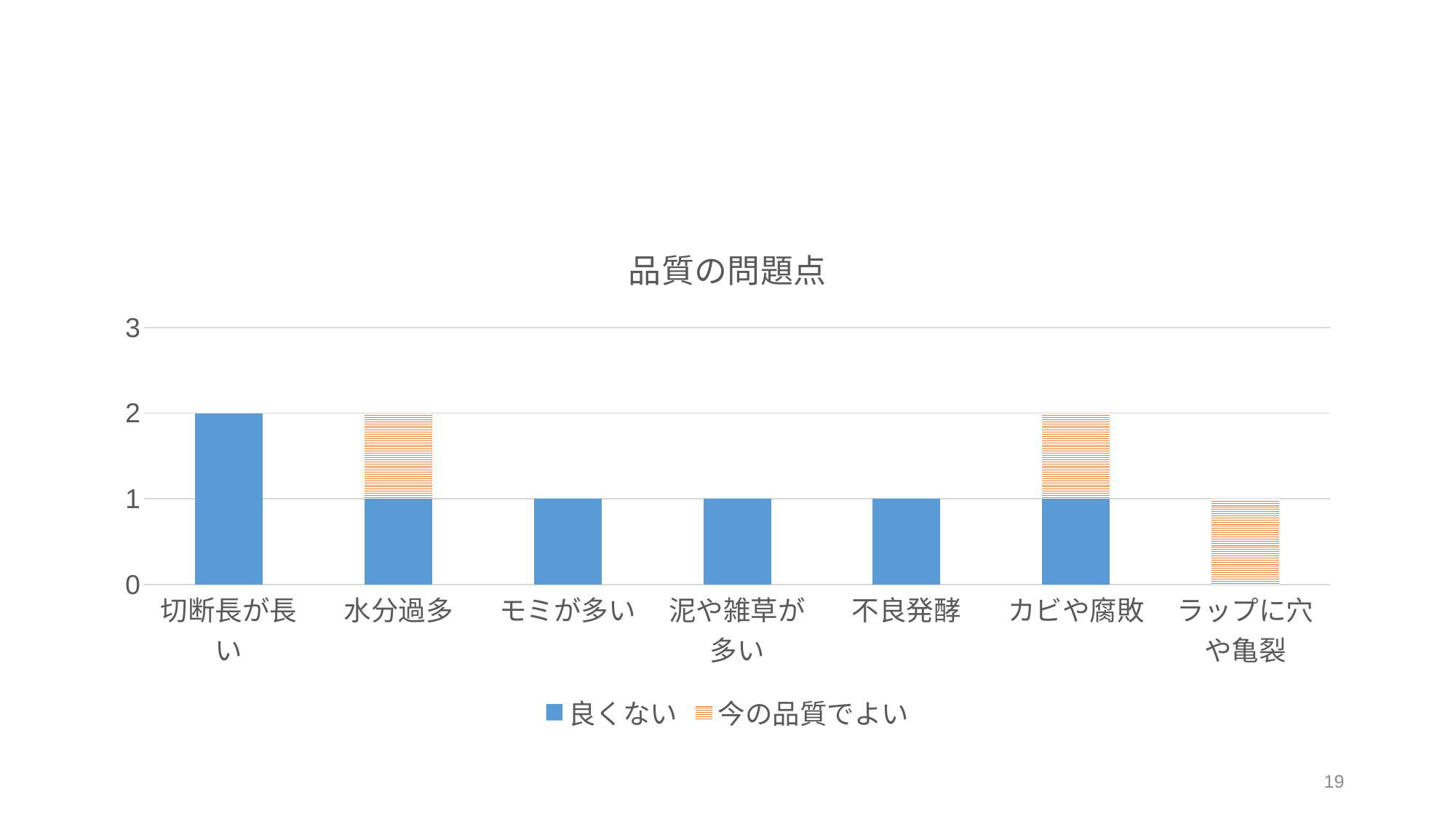

#

### Chart:

| Category | 良くない | 今の品質でよい |
|---|---|---|
| 切断長が長い | 2.0 | 0.0 |
| 水分過多 | 1.0 | 1.0 |
| モミが多い | 1.0 | 0.0 |
| 泥や雑草が多い | 1.0 | 0.0 |
| 不良発酵 | 1.0 | 0.0 |
| カビや腐敗 | 1.0 | 1.0 |
| ラップに穴や亀裂 | 0.0 | 1.0 |
19